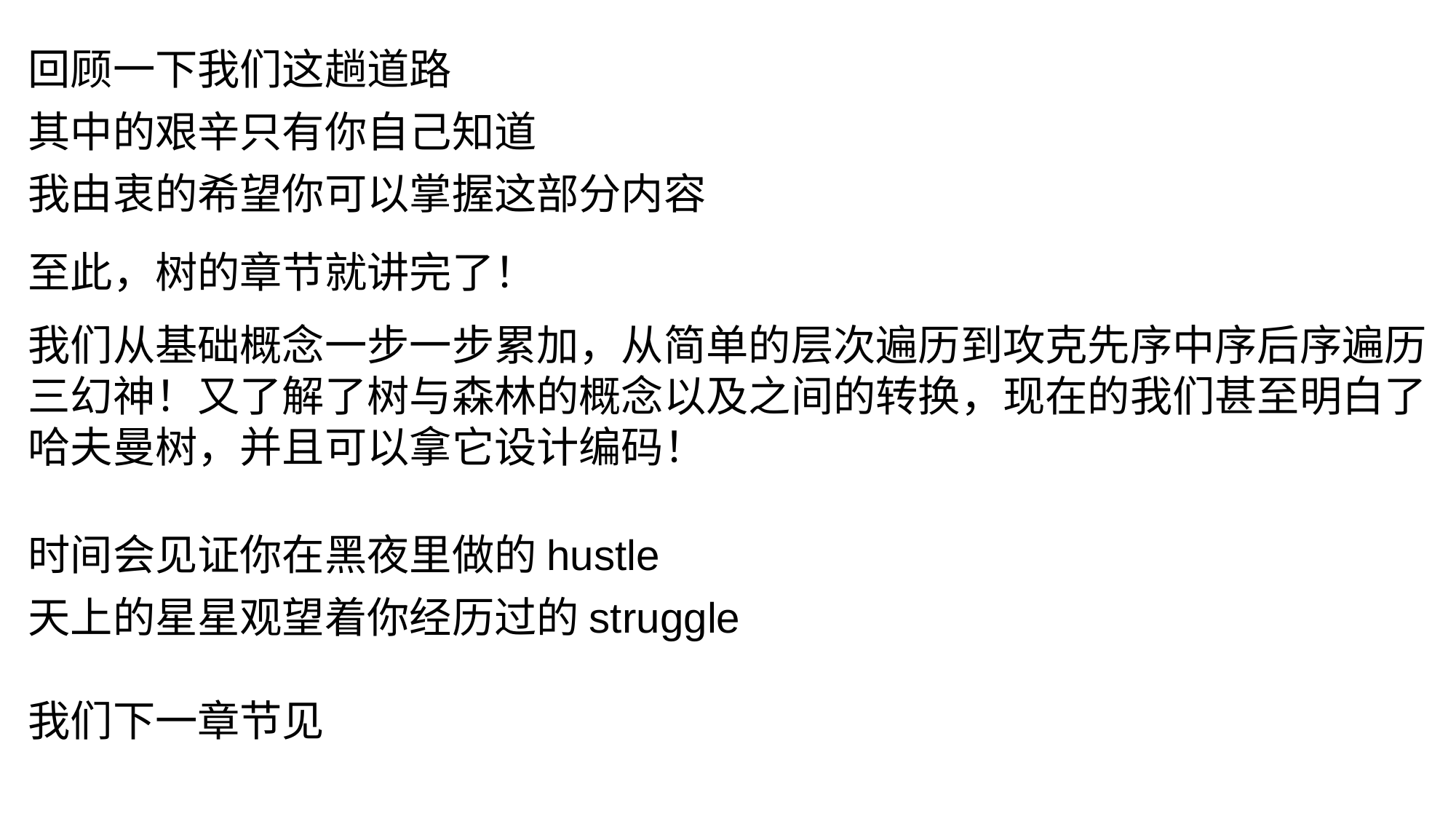

回顾一下我们这趟道路
其中的艰辛只有你自己知道
我由衷的希望你可以掌握这部分内容
至此，树的章节就讲完了！
我们从基础概念一步一步累加，从简单的层次遍历到攻克先序中序后序遍历三幻神！又了解了树与森林的概念以及之间的转换，现在的我们甚至明白了哈夫曼树，并且可以拿它设计编码！
时间会见证你在黑夜里做的hustle
天上的星星观望着你经历过的struggle
我们下一章节见